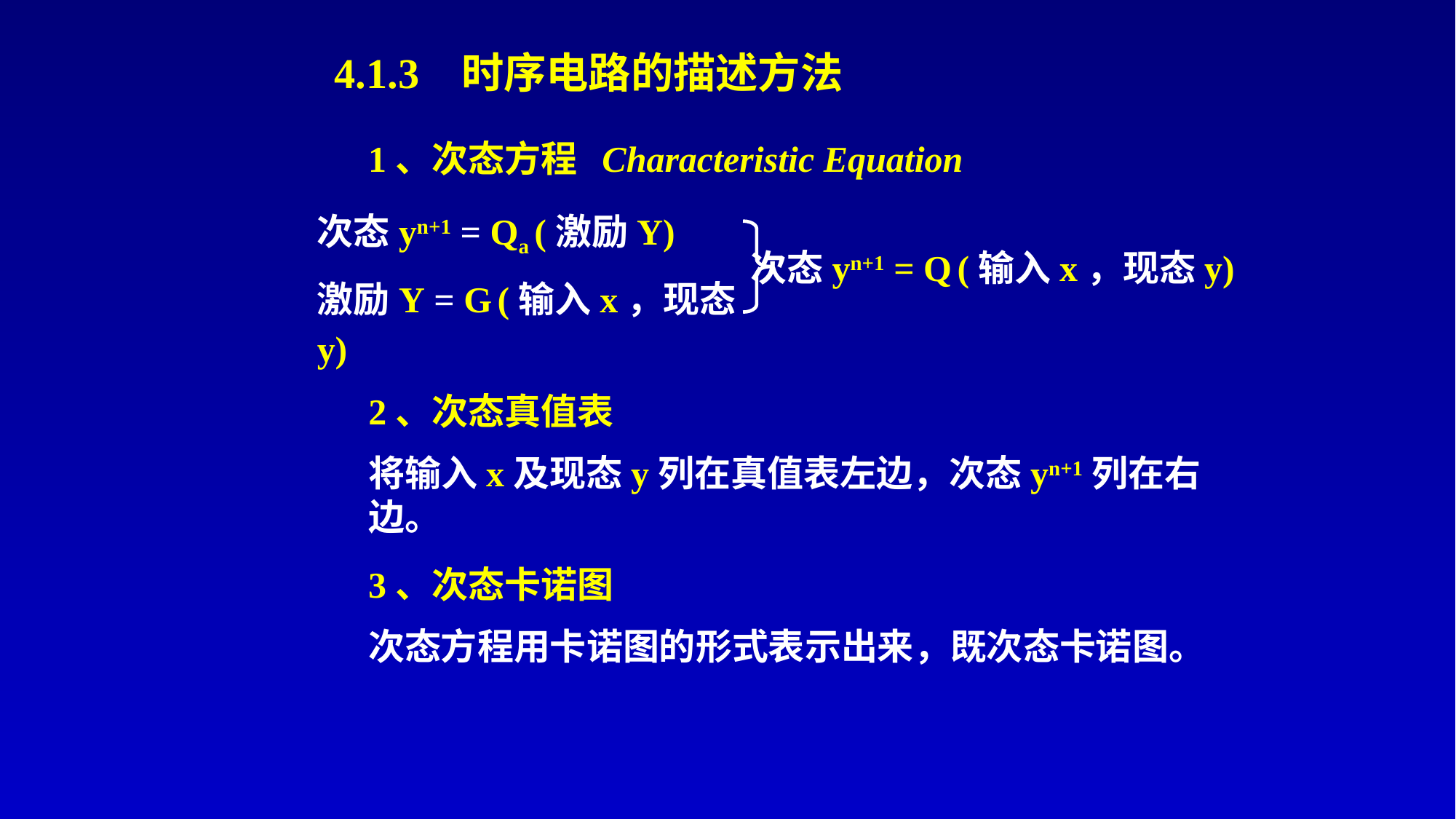

# 4.1.3   时序电路的描述方法
1、次态方程  Characteristic Equation
次态yn+1 = Qa (激励Y)
激励Y = G (输入x，现态y)

次态yn+1 = Q (输入x，现态y)
2、次态真值表
将输入x及现态y列在真值表左边，次态yn+1列在右边。
3、次态卡诺图
次态方程用卡诺图的形式表示出来，既次态卡诺图。